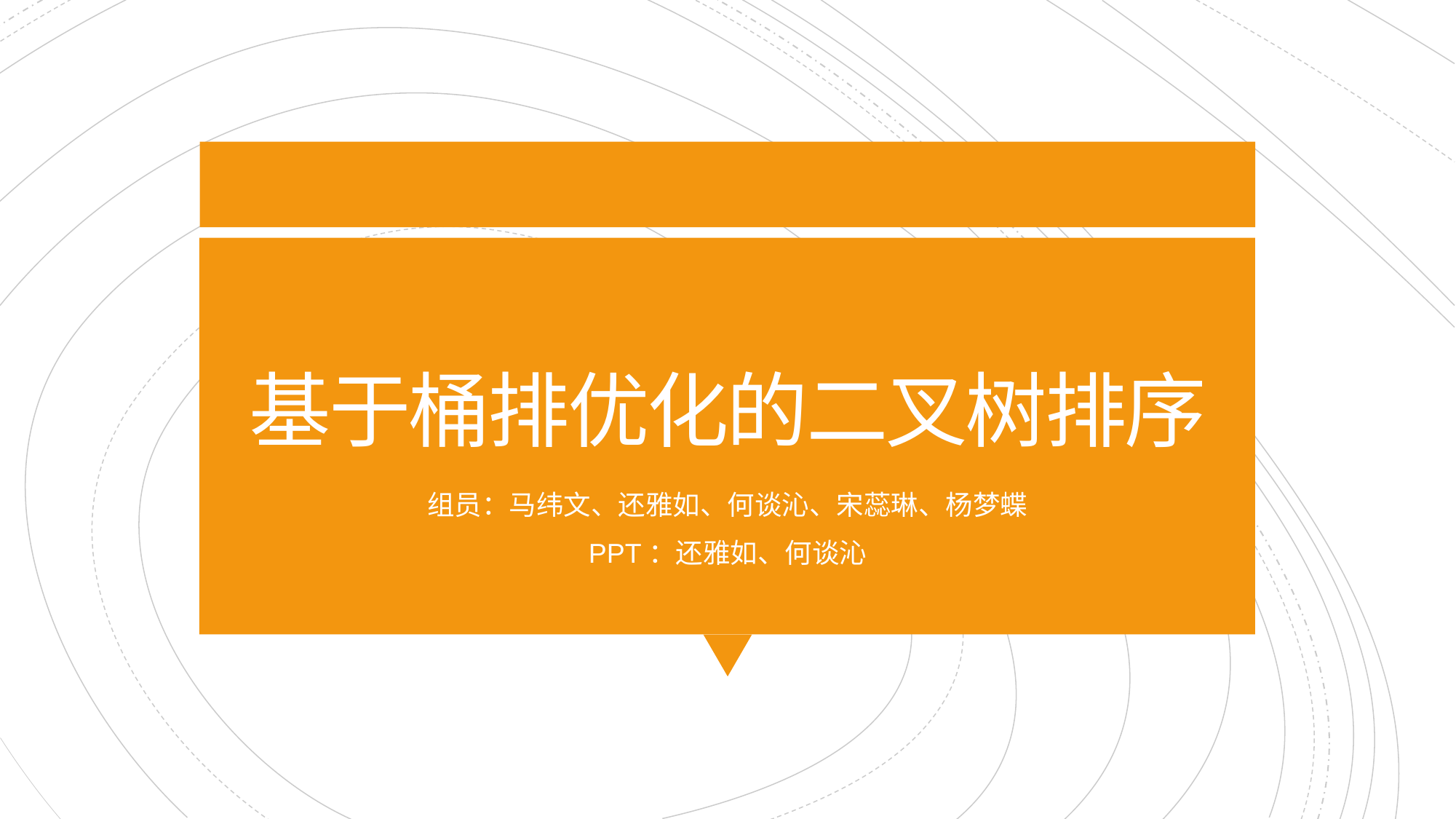

# 基于桶排优化的二叉树排序
组员：马纬文、还雅如、何谈沁、宋蕊琳、杨梦蝶
PPT：还雅如、何谈沁